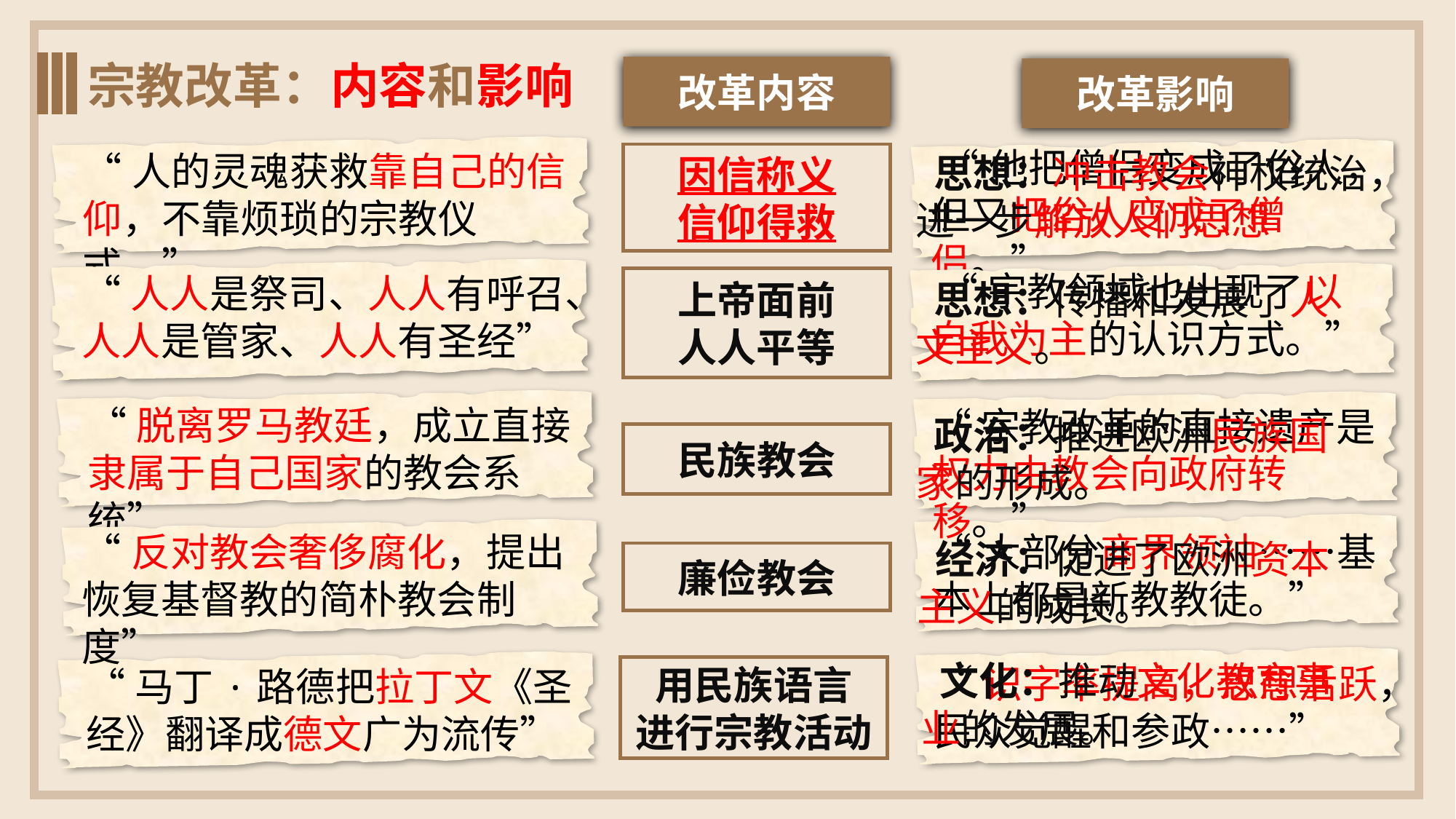

宗教改革：内容和影响

改革内容
改革影响
 “他把僧侣变成了俗人，但又把俗人变成了僧侣。”

“人的灵魂获救靠自己的信仰，不靠烦琐的宗教仪式。”
 思想：冲击教会神权统治，进一步解放人们思想
因信称义
信仰得救
 “宗教领域也出现了以自我为主的认识方式。”

“人人是祭司、人人有呼召、人人是管家、人人有圣经”
上帝面前
人人平等
 思想：传播和发展了人文主义。

“脱离罗马教廷，成立直接隶属于自己国家的教会系统”

“宗教改革的直接遗产是权力由教会向政府转移。”
 政治：推进欧洲民族国家的形成。
民族教会

“大部分商界领袖……基本上都是新教教徒。”
“反对教会奢侈腐化，提出恢复基督教的简朴教会制度”

 经济：促进了欧洲资本主义的成长。
廉俭教会

“识字率提高，思想活跃，民众觉醒和参政……”
 文化：推动文化教育事业的发展。

“马丁·路德把拉丁文《圣经》翻译成德文广为流传”
用民族语言
进行宗教活动